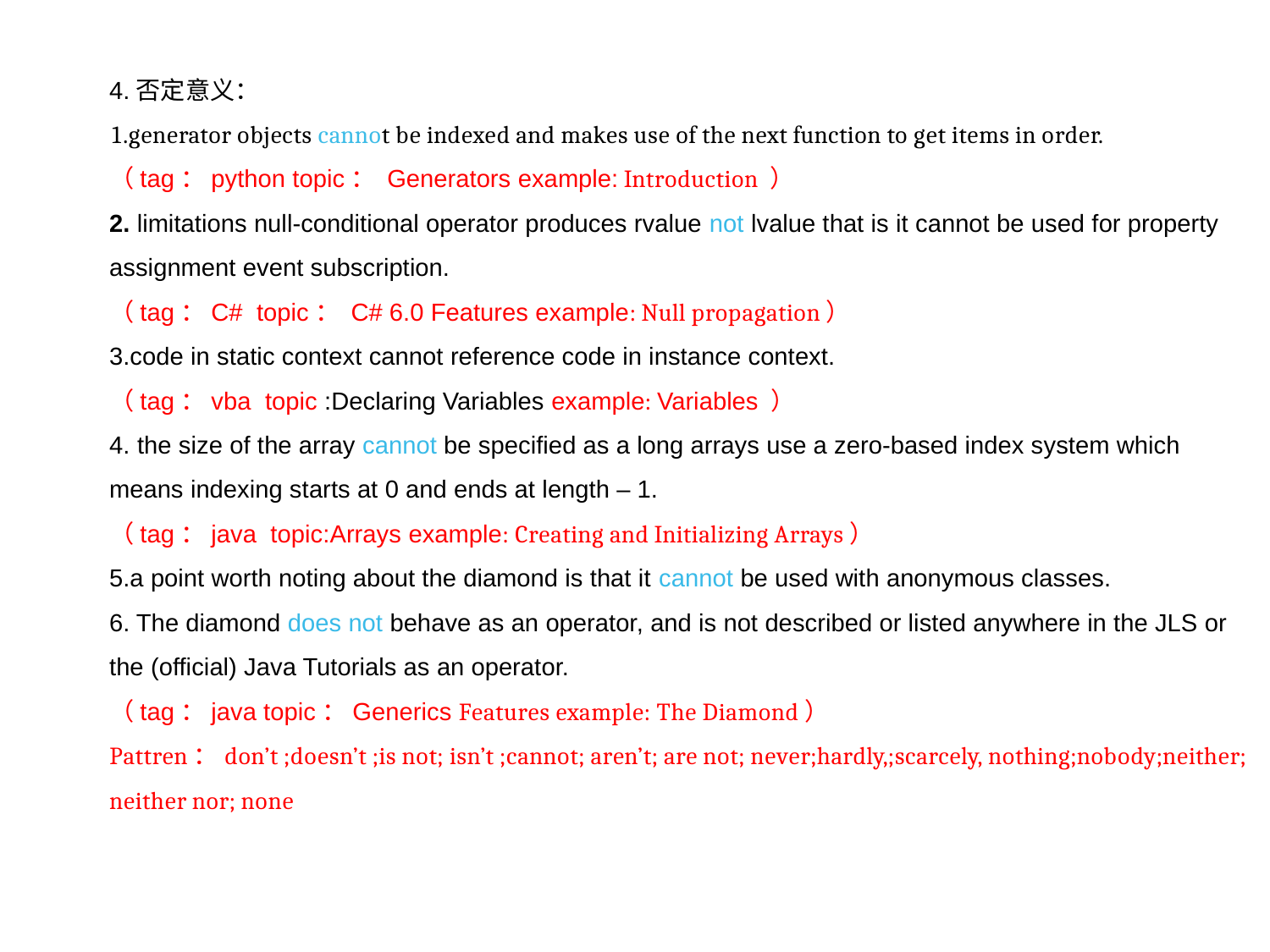

4.否定意义：
1.generator objects cannot be indexed and makes use of the next function to get items in order.
（tag：python topic： Generators example: Introduction ）
2. limitations null-conditional operator produces rvalue not lvalue that is it cannot be used for property assignment event subscription.
（tag：C#  topic： C# 6.0 Features example: Null propagation）
3.code in static context cannot reference code in instance context.
（tag：vba  topic :Declaring Variables example: Variables ）
4. the size of the array cannot be specified as a long arrays use a zero-based index system which means indexing starts at 0 and ends at length – 1.
（tag：java  topic:Arrays example: Creating and Initializing Arrays）
5.a point worth noting about the diamond is that it cannot be used with anonymous classes.
6. The diamond does not behave as an operator, and is not described or listed anywhere in the JLS or the (official) Java Tutorials as an operator.
（tag：java topic：Generics Features example: The Diamond）
Pattren：don’t ;doesn’t ;is not; isn’t ;cannot; aren’t; are not; never;hardly,;scarcely, nothing;nobody;neither; neither nor; none